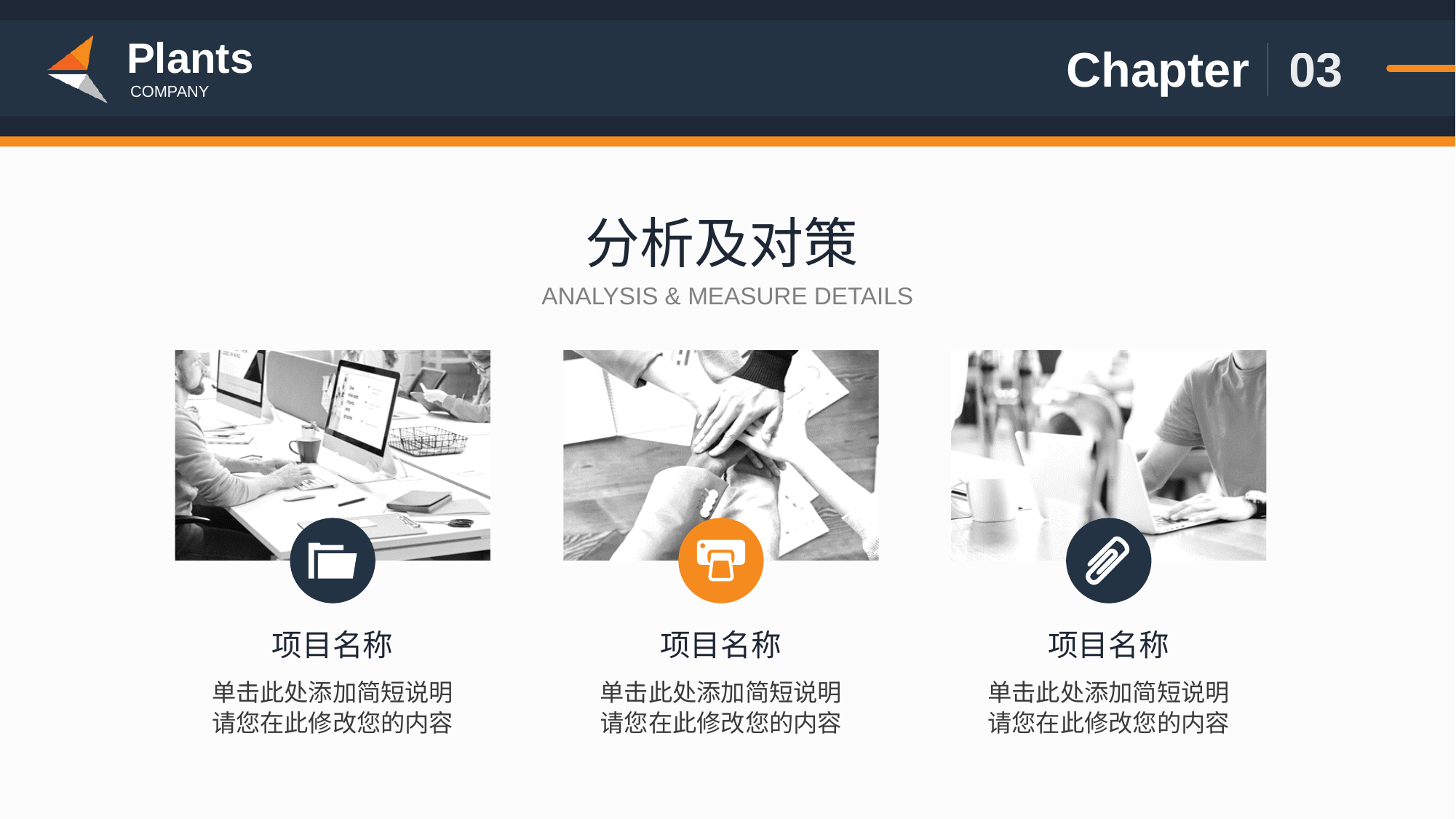

03
分析及对策
ANALYSIS & MEASURE DETAILS
x

项目名称
项目名称
项目名称
单击此处添加简短说明
请您在此修改您的内容
单击此处添加简短说明
请您在此修改您的内容
单击此处添加简短说明
请您在此修改您的内容